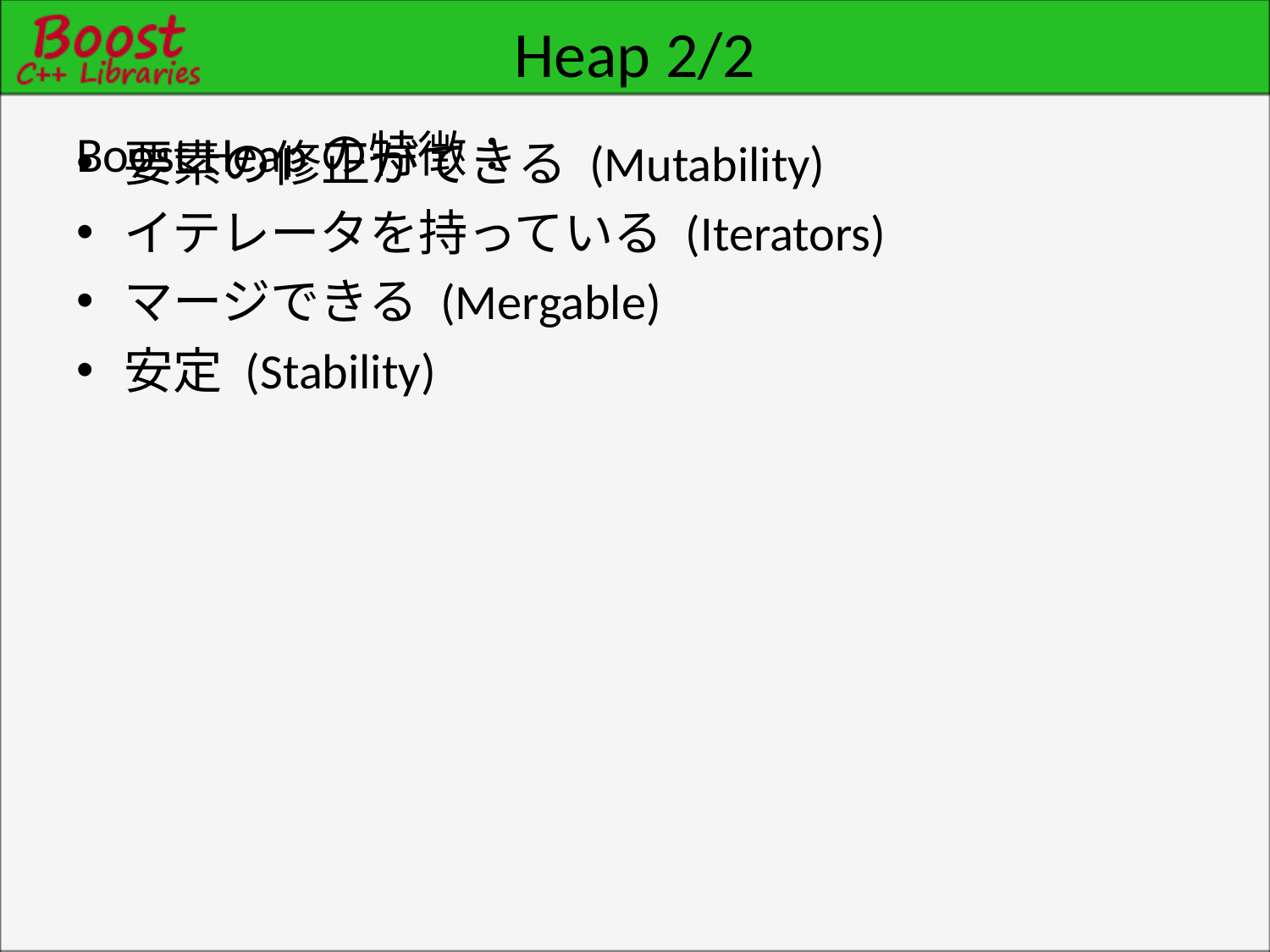

# Heap 2/2
Boost.Heapの特徴：
要素の修正ができる (Mutability)
イテレータを持っている (Iterators)
マージできる (Mergable)
安定 (Stability)